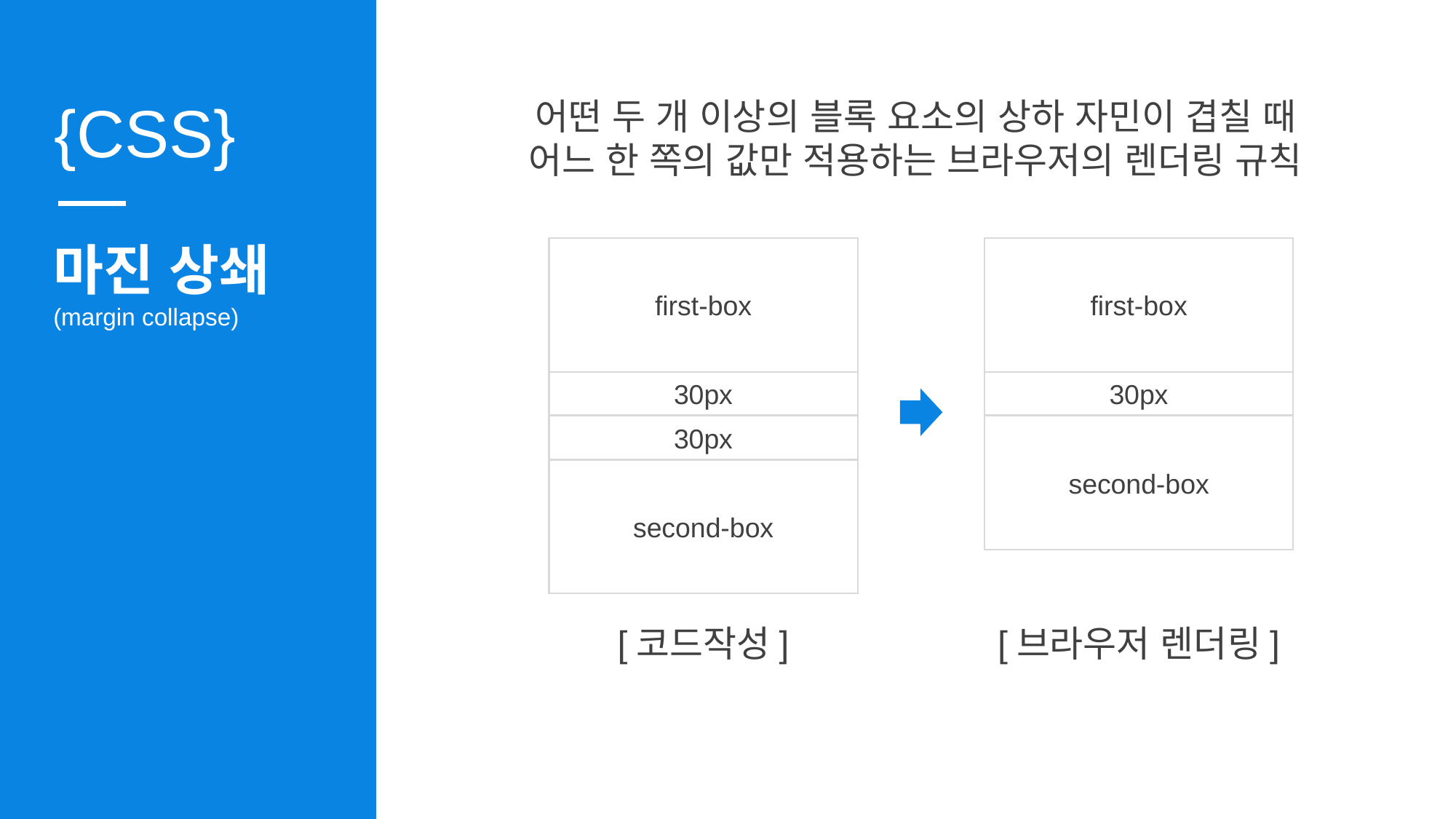

어떤 두 개 이상의 블록 요소의 상하 자민이 겹칠 때
어느 한 쪽의 값만 적용하는 브라우저의 렌더링 규칙
마진 상쇄
(margin collapse)
first-box
first-box
30px
30px

30px
second-box
second-box
[코드작성]
[브라우저 렌더링]